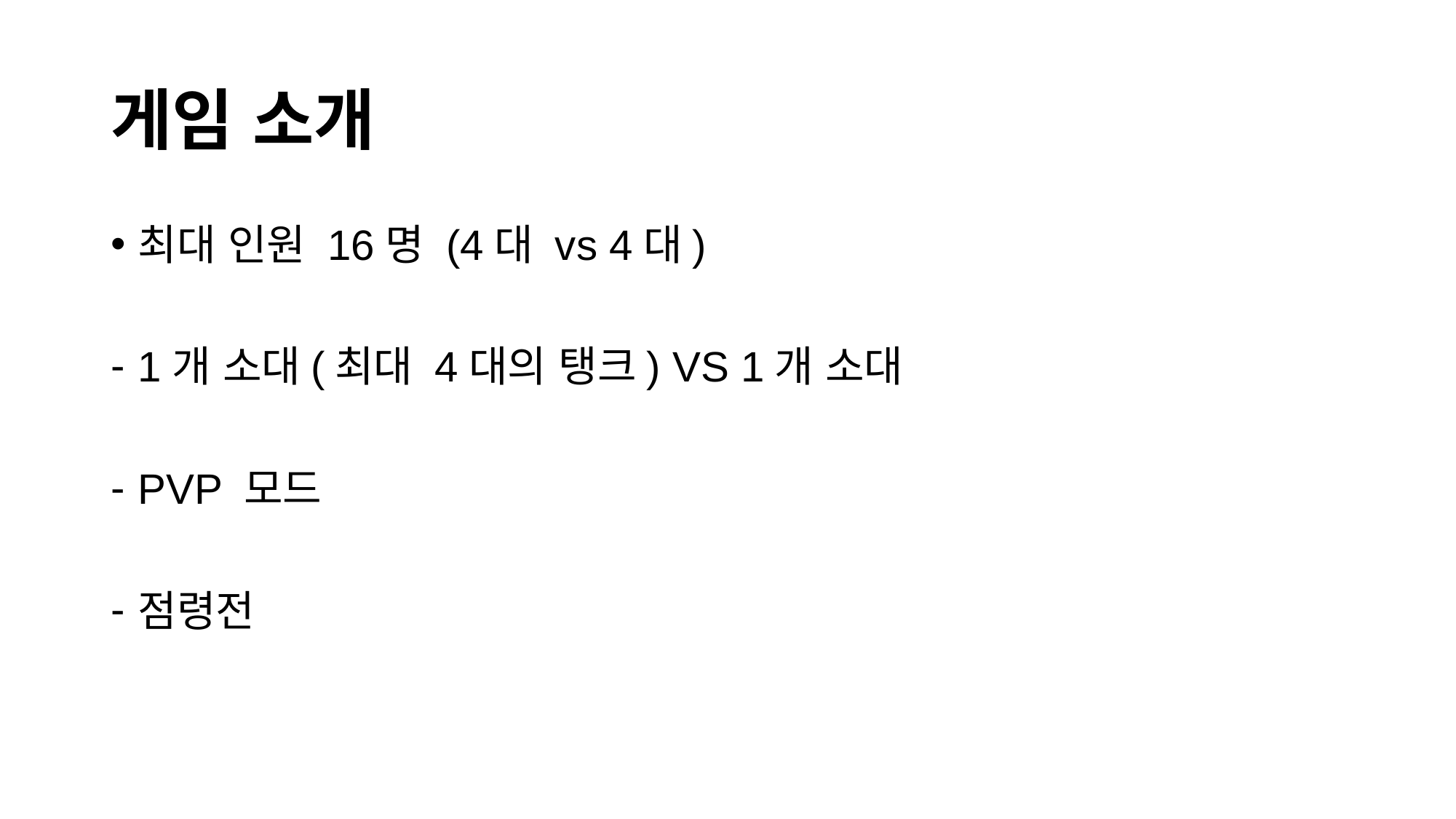

# 게임 소개
최대 인원 16명 (4대 vs 4대)

1개 소대(최대 4대의 탱크) VS 1개 소대

PVP 모드

점령전